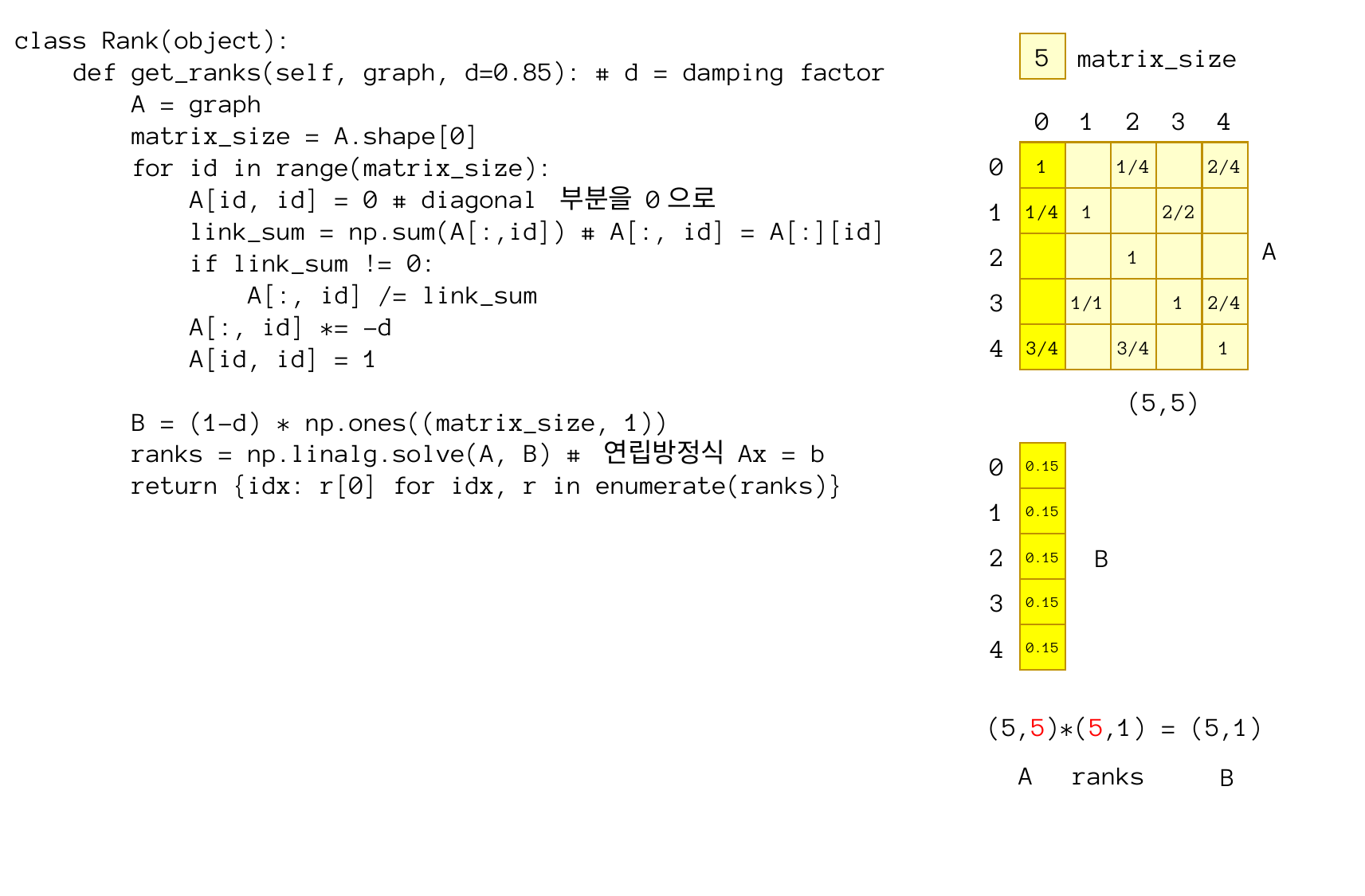

class Rank(object):
    def get_ranks(self, graph, d=0.85): # d = damping factor
        A = graph
        matrix_size = A.shape[0]
        for id in range(matrix_size):
            A[id, id] = 0 # diagonal 부분을 0으로
            link_sum = np.sum(A[:,id]) # A[:, id] = A[:][id]
            if link_sum != 0:
                A[:, id] /= link_sum
            A[:, id] *= -d
            A[id, id] = 1

        B = (1-d) * np.ones((matrix_size, 1))
        ranks = np.linalg.solve(A, B) # 연립방정식 Ax = b
        return {idx: r[0] for idx, r in enumerate(ranks)}
5
matrix_size
0
1
2
3
4
0
1

1/4

2/4
1
1/4
1

2/2

A
2

1

3

1/1

1
2/4
4
3/4

3/4

1
(5,5)
0
0.15
1
0.15
2
0.15
B
3
0.15
4
0.15
(5,5)*(5,1) = (5,1)
A
ranks
B